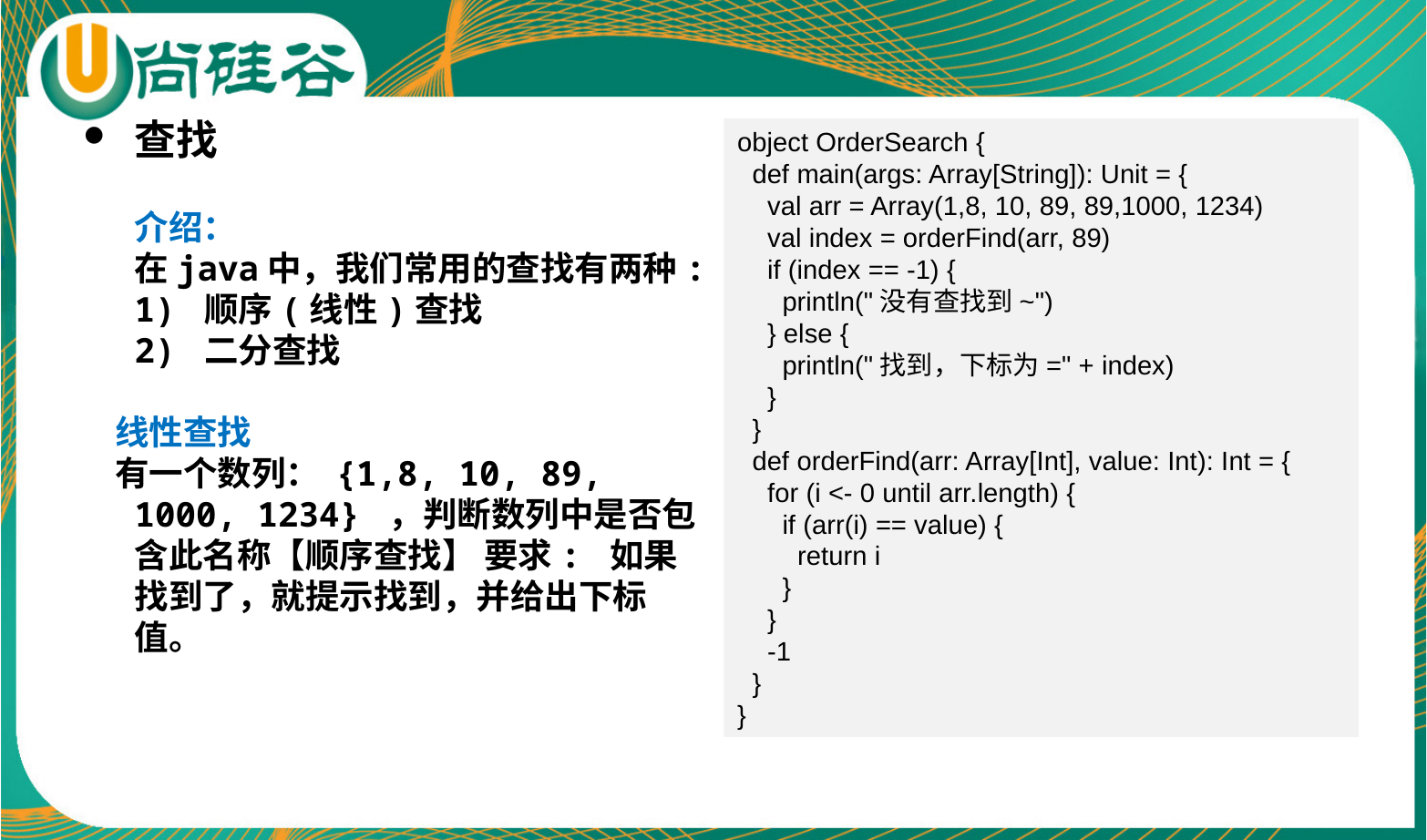

查找

	介绍：
	在java中，我们常用的查找有两种:
	1) 顺序(线性)查找
	2) 二分查找

   线性查找
   有一个数列： {1,8, 10, 89, 1000, 1234} ，判断数列中是否包含此名称【顺序查找】 要求: 如果找到了，就提示找到，并给出下标值。

object OrderSearch {
  def main(args: Array[String]): Unit = {
    val arr = Array(1,8, 10, 89, 89,1000, 1234)
    val index = orderFind(arr, 89)
    if (index == -1) {
      println("没有查找到~")
    } else {
      println("找到，下标为=" + index)
    }
  }
  def orderFind(arr: Array[Int], value: Int): Int = {
    for (i <- 0 until arr.length) {
      if (arr(i) == value) {
        return i
      }
    }
    -1
  }
}